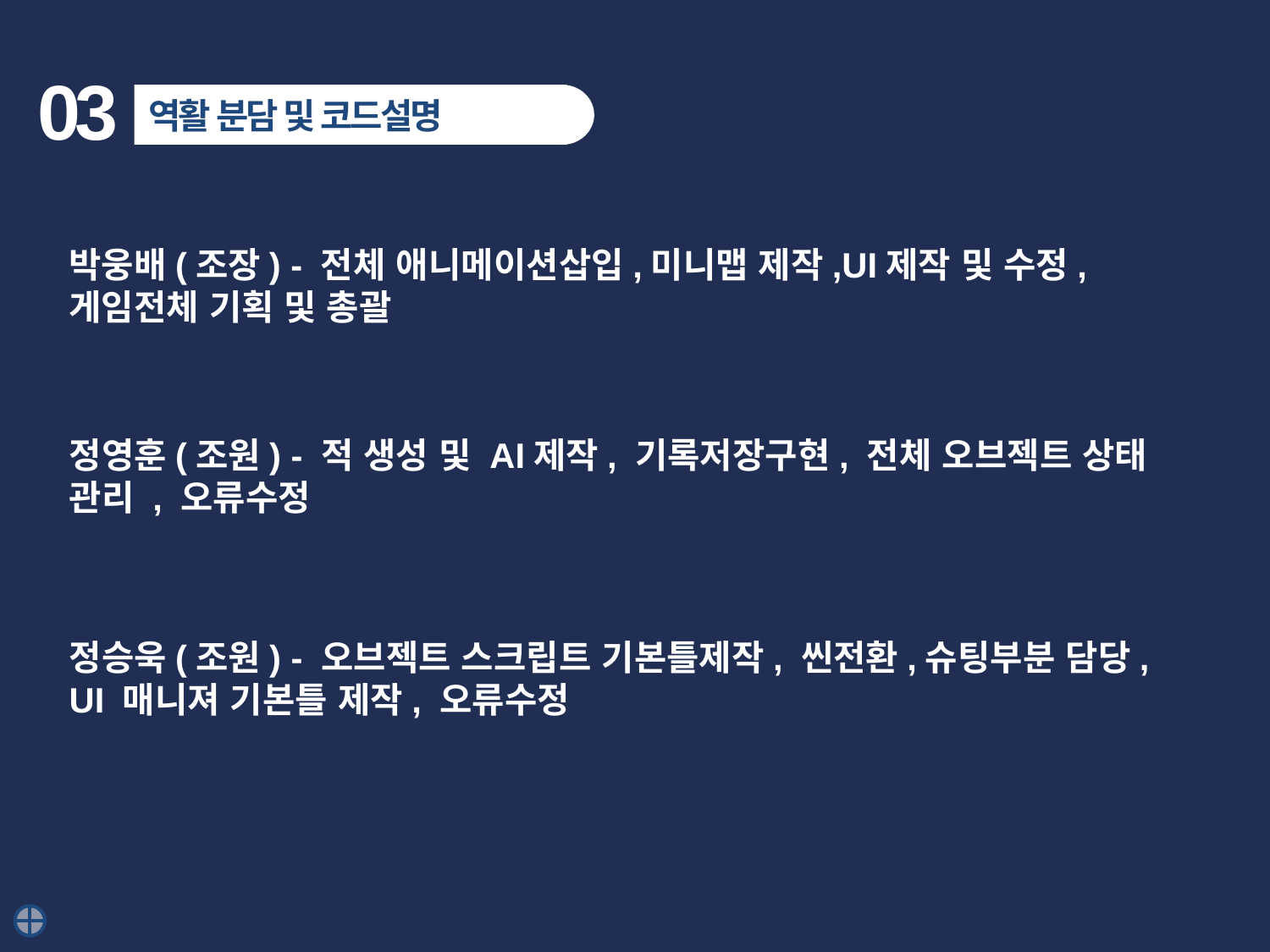

03

역활 분담 및 코드설명
박웅배(조장) - 전체 애니메이션삽입,미니맵 제작,UI제작 및 수정,
게임전체 기획 및 총괄
정영훈(조원) - 적 생성 및 AI제작, 기록저장구현, 전체 오브젝트 상태 관리 , 오류수정
정승욱(조원) - 오브젝트 스크립트 기본틀제작, 씬전환,슈팅부분 담당,
UI 매니져 기본틀 제작, 오류수정